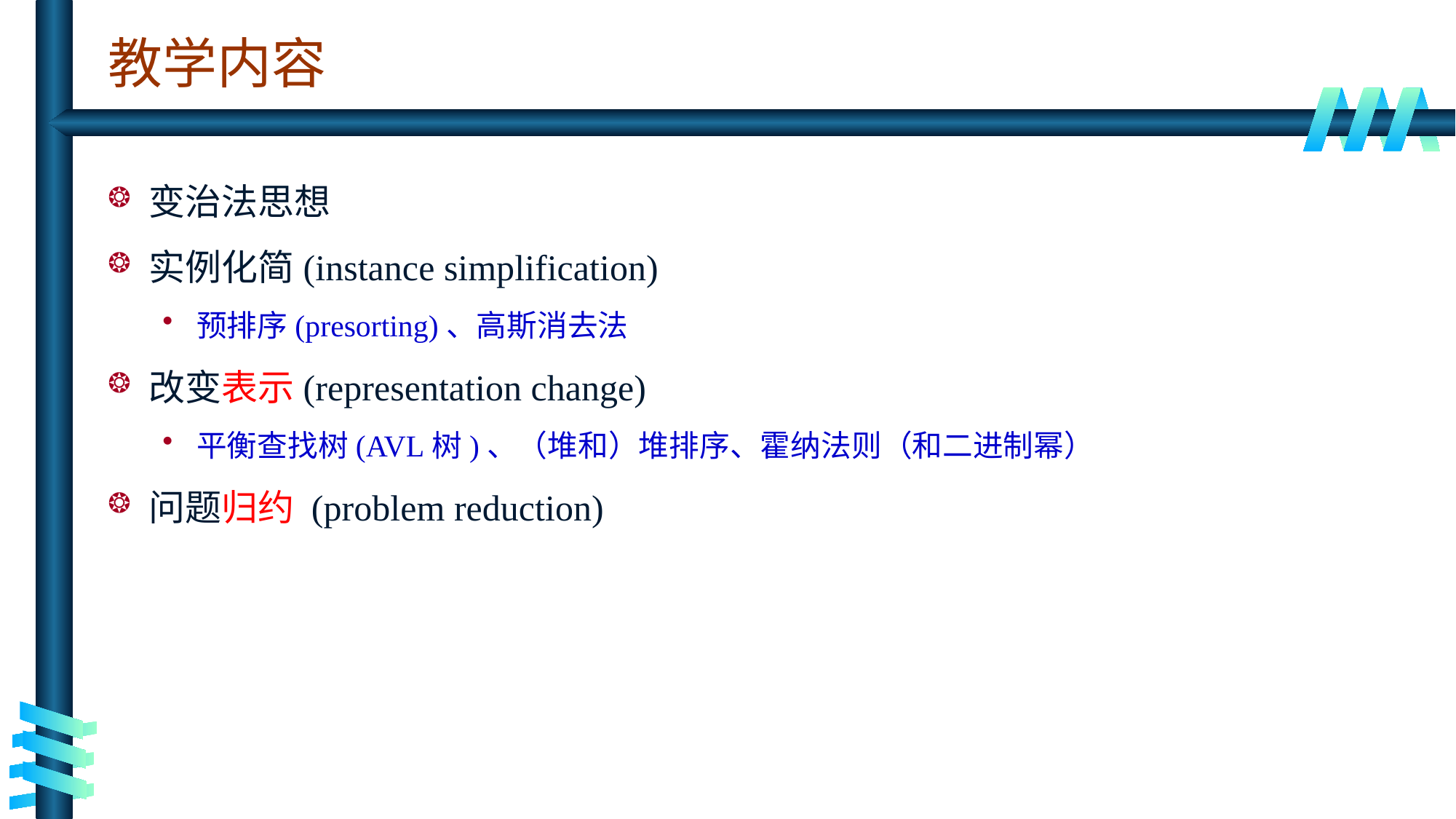

# 教学内容
变治法思想
实例化简(instance simplification)
预排序(presorting)、高斯消去法
改变表示(representation change)
平衡查找树(AVL树)、（堆和）堆排序、霍纳法则（和二进制幂）
问题归约 (problem reduction)
2